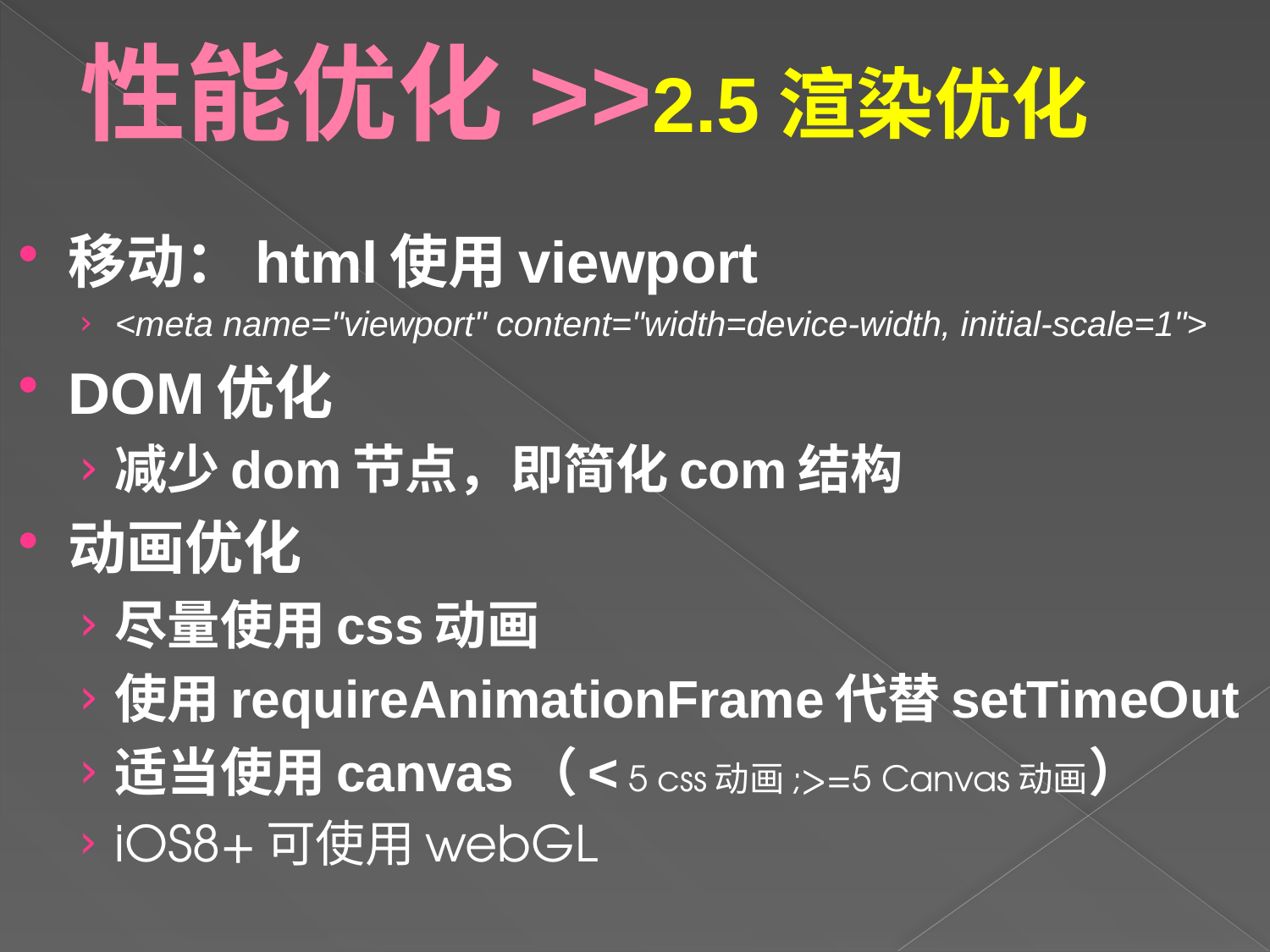

# 性能优化>>2.5渲染优化
移动：html使用viewport
<meta name="viewport" content="width=device-width, initial-scale=1">
DOM优化
减少dom节点，即简化com结构
动画优化
尽量使用css动画
使用requireAnimationFrame代替setTimeOut
适当使用canvas（< 5 css动画;>=5 Canvas动画）
iOS8+可使用webGL